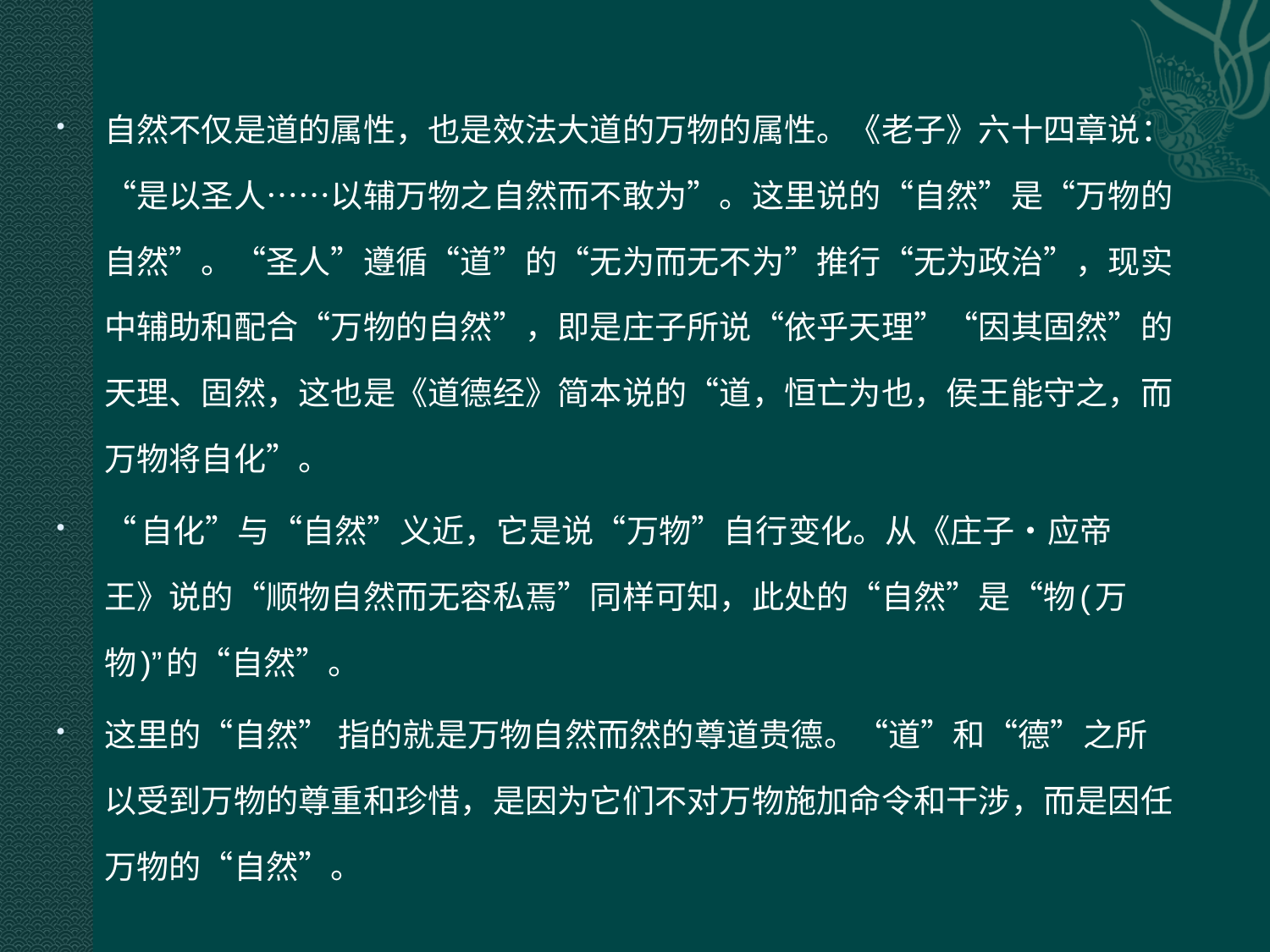

自然不仅是道的属性，也是效法大道的万物的属性。《老子》六十四章说：“是以圣人……以辅万物之自然而不敢为”。这里说的“自然”是“万物的自然”。“圣人”遵循“道”的“无为而无不为”推行“无为政治”，现实中辅助和配合“万物的自然”，即是庄子所说“依乎天理”“因其固然”的天理、固然，这也是《道德经》简本说的“道，恒亡为也，侯王能守之，而万物将自化”。
“自化”与“自然”义近，它是说“万物”自行变化。从《庄子・应帝王》说的“顺物自然而无容私焉”同样可知，此处的“自然”是“物(万物)”的“自然”。
这里的“自然” 指的就是万物自然而然的尊道贵德。“道”和“德”之所以受到万物的尊重和珍惜，是因为它们不对万物施加命令和干涉，而是因任万物的“自然”。